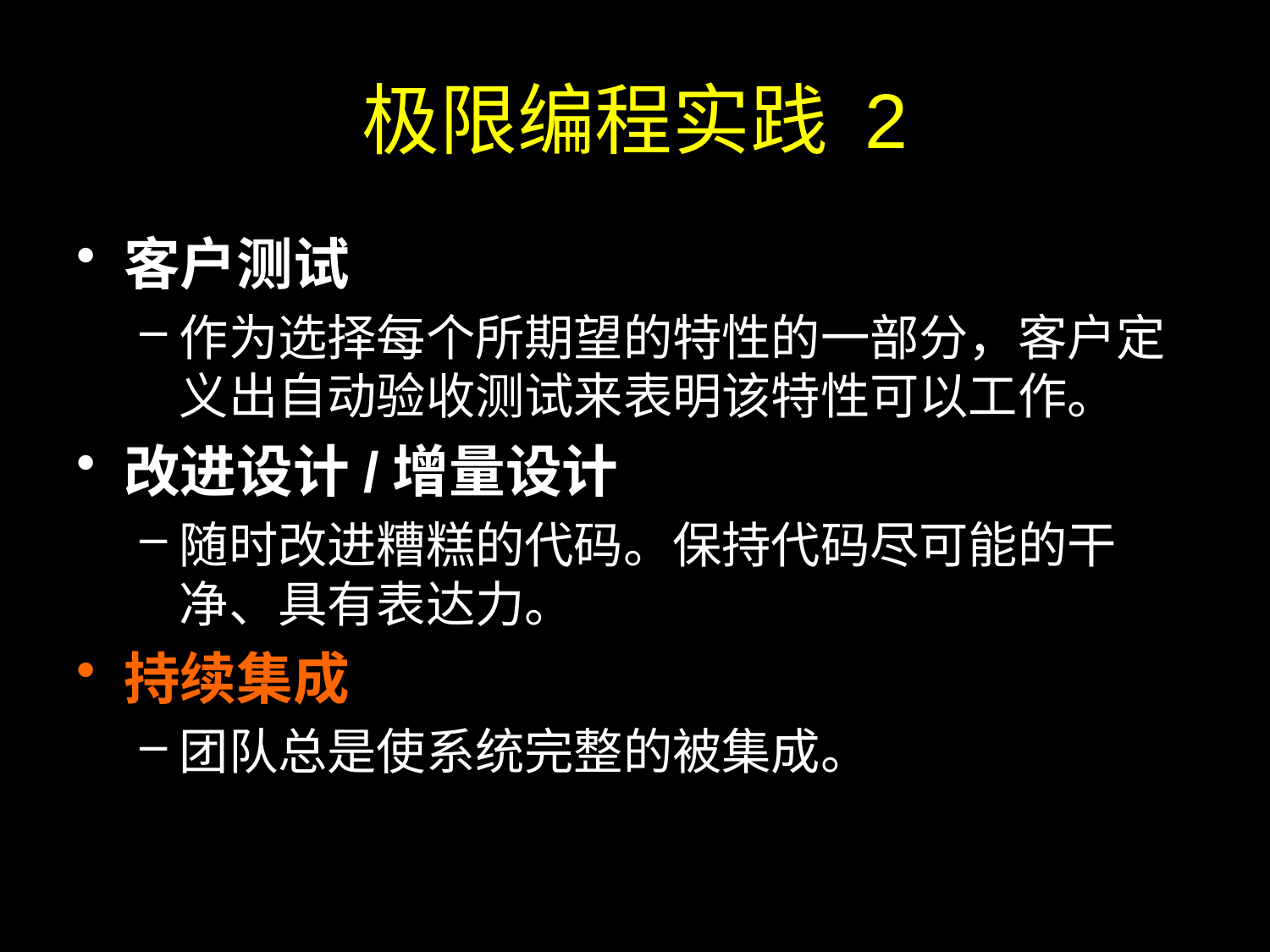

# 极限编程实践 2
客户测试
作为选择每个所期望的特性的一部分，客户定义出自动验收测试来表明该特性可以工作。
改进设计/增量设计
随时改进糟糕的代码。保持代码尽可能的干净、具有表达力。
持续集成
团队总是使系统完整的被集成。